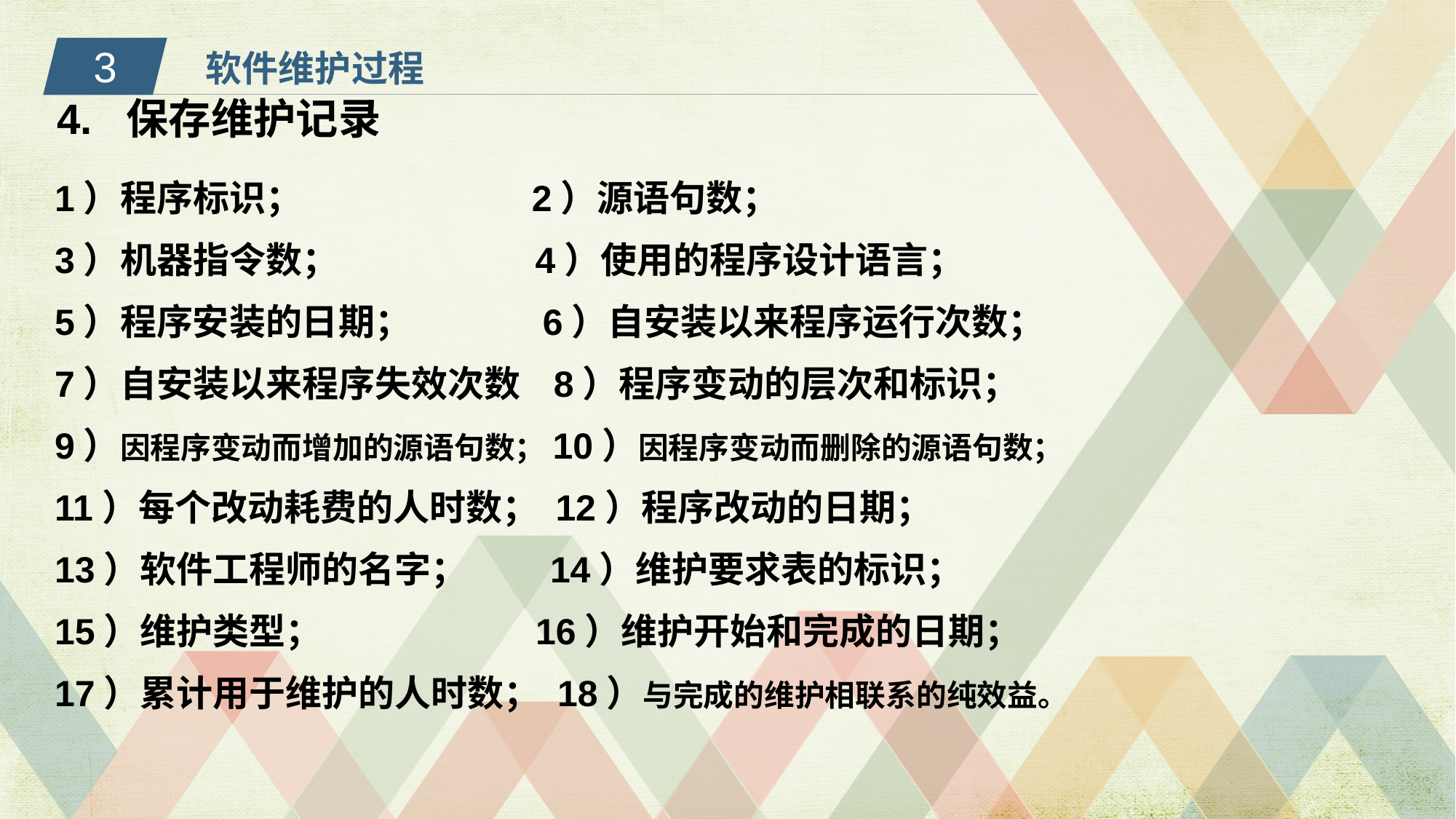

3

软件维护过程
4.  保存维护记录

1）程序标识；                           2）源语句数；
3）机器指令数；                       4）使用的程序设计语言；
5）程序安装的日期；               6）自安装以来程序运行次数；
7）自安装以来程序失效次数   8）程序变动的层次和标识；
9）因程序变动而增加的源语句数；10）因程序变动而删除的源语句数；
11）每个改动耗费的人时数； 12）程序改动的日期；
13）软件工程师的名字；         14）维护要求表的标识；
15）维护类型；                         16）维护开始和完成的日期；
17）累计用于维护的人时数； 18）与完成的维护相联系的纯效益。